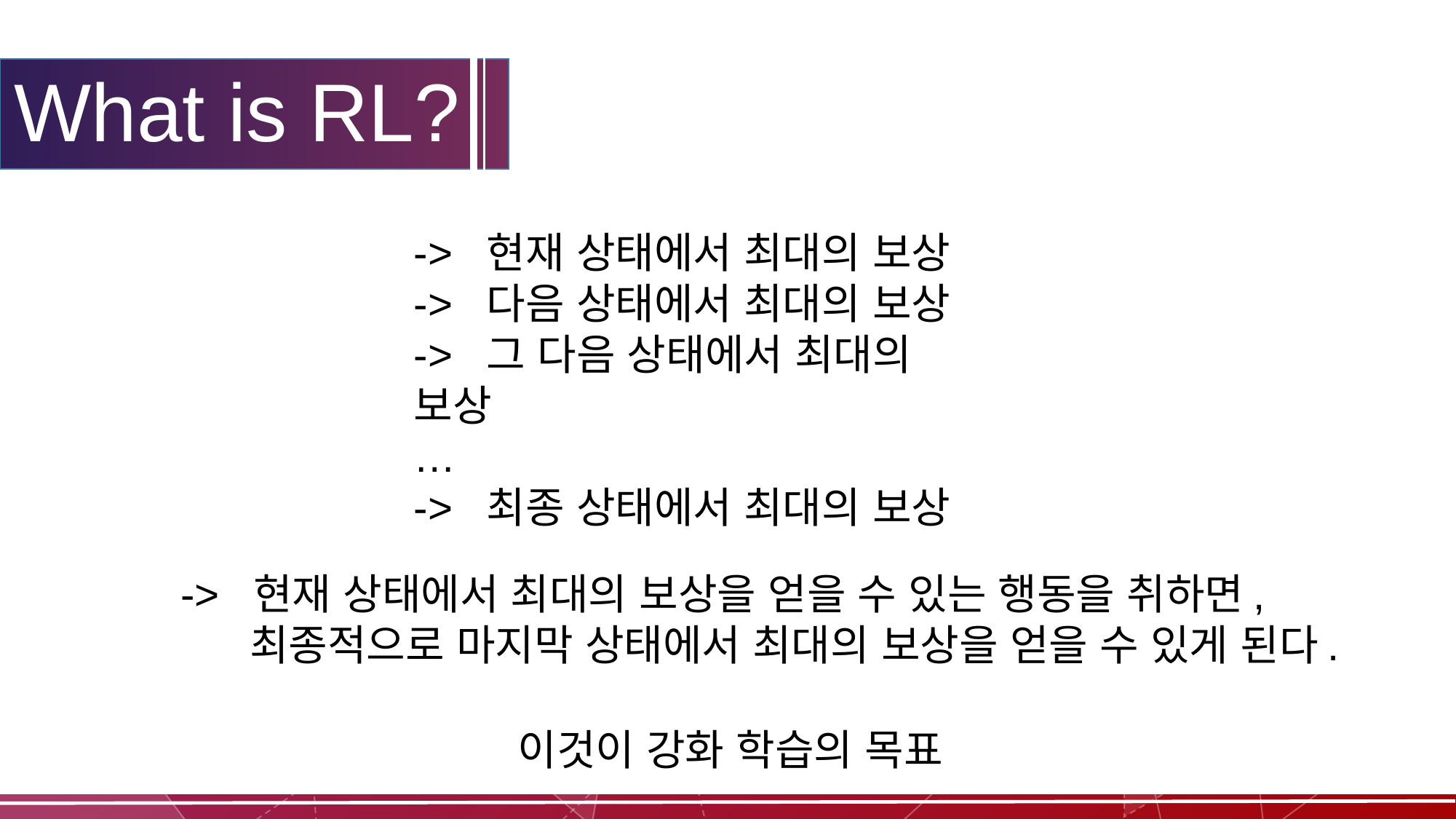

# What is RL?
->  현재 상태에서 최대의 보상
->  다음 상태에서 최대의 보상
->  그 다음 상태에서 최대의 보상
…
->  최종 상태에서 최대의 보상
->  현재 상태에서 최대의 보상을 얻을 수 있는 행동을 취하면,
     최종적으로 마지막 상태에서 최대의 보상을 얻을 수 있게 된다.

이것이 강화 학습의 목표